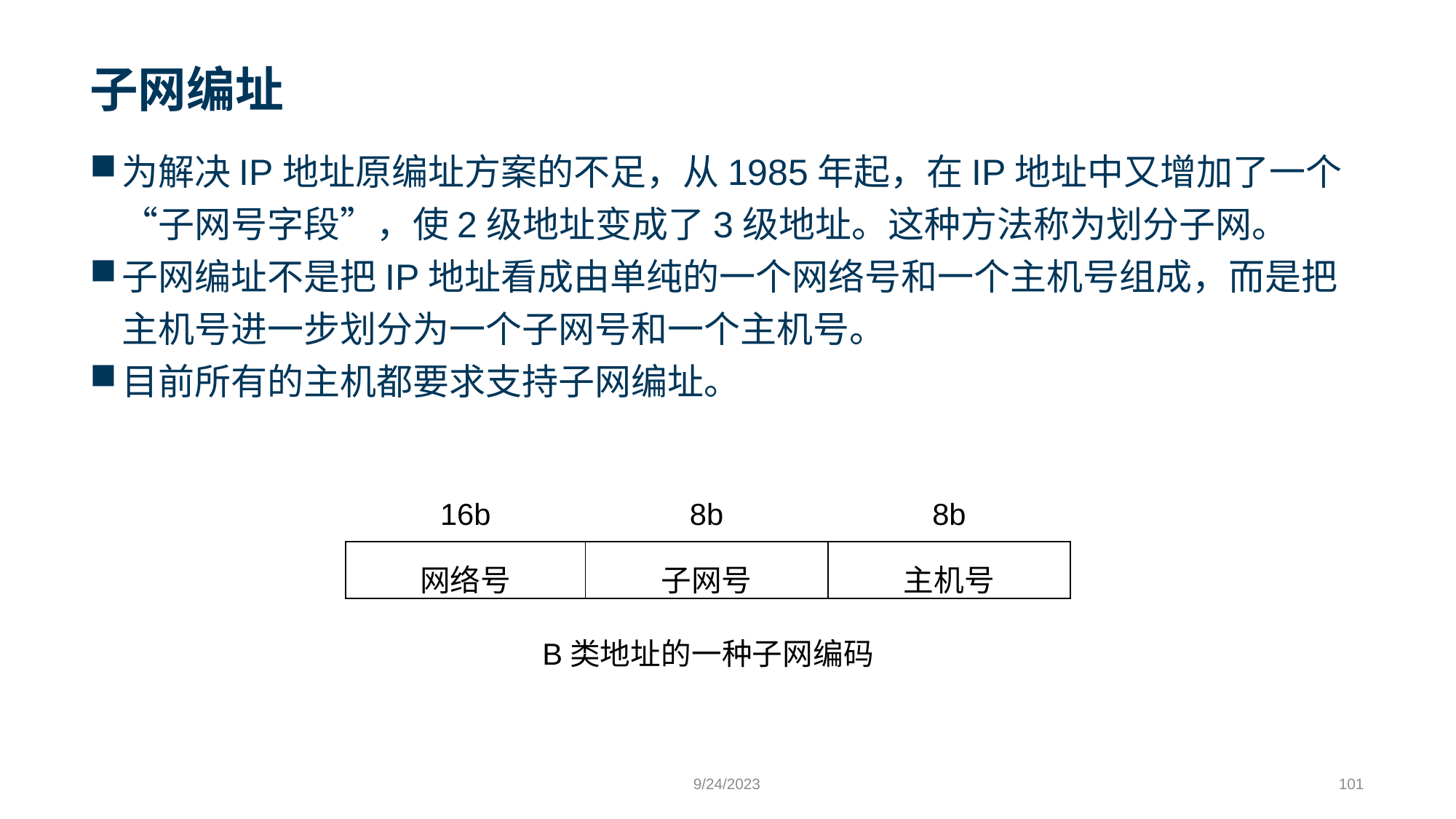

# 子网编址
为解决IP地址原编址方案的不足，从1985年起，在IP地址中又增加了一个“子网号字段”，使2级地址变成了3级地址。这种方法称为划分子网。
子网编址不是把IP地址看成由单纯的一个网络号和一个主机号组成，而是把主机号进一步划分为一个子网号和一个主机号。
目前所有的主机都要求支持子网编址。

| 16b | 8b | 8b |
| --- | --- | --- |
| 网络号 | 子网号 | 主机号 |
B类地址的一种子网编码

9/24/2023
101